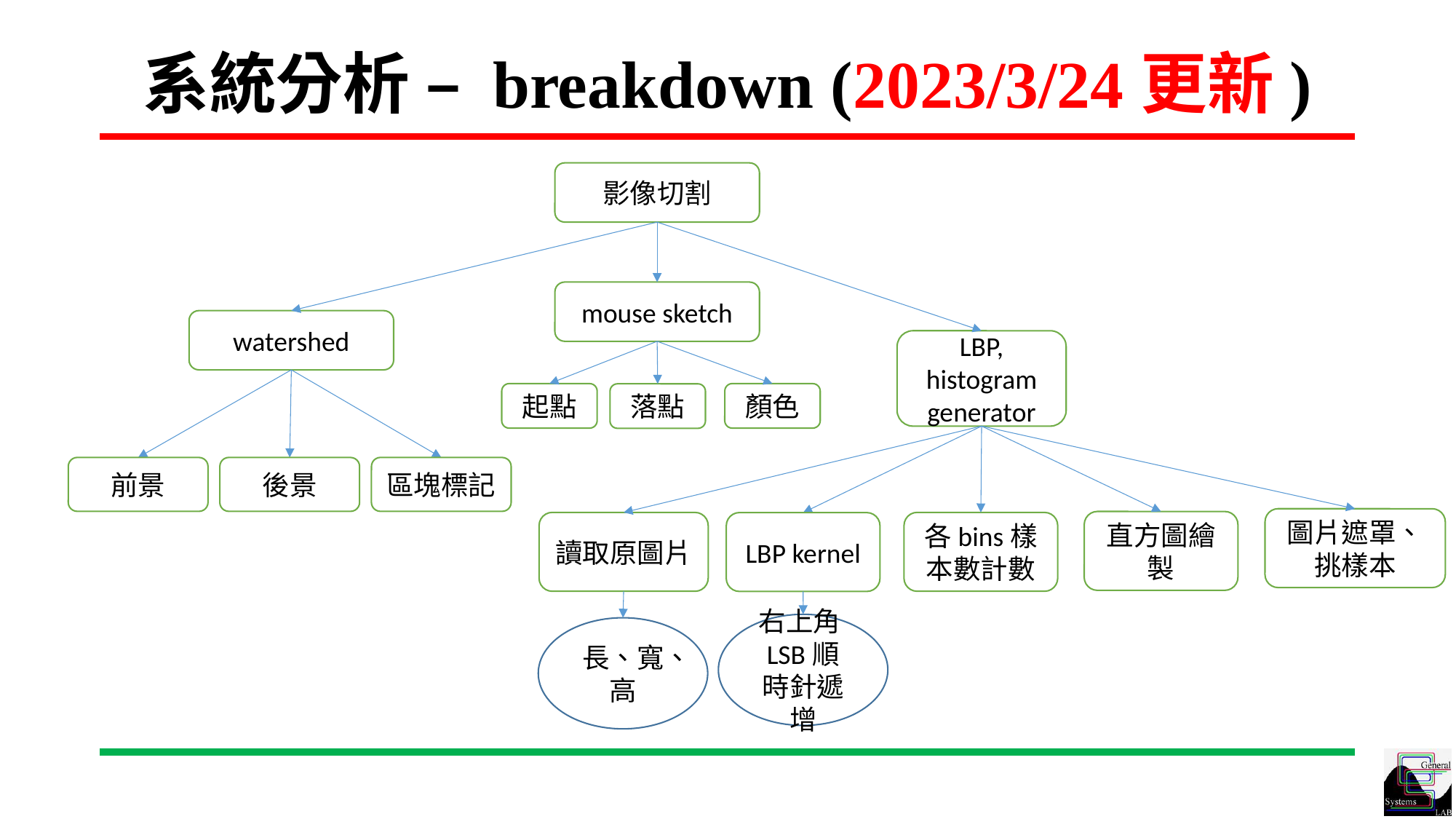

# 系統分析 – breakdown (2023/3/24更新)
影像切割
mouse sketch
watershed
LBP, histogram generator
起點
顏色
落點
前景
後景
區塊標記
圖片遮罩、
挑樣本
直方圖繪製
讀取原圖片
各bins樣本數計數
LBP kernel
右上角LSB順時針遞增
長、寬、高